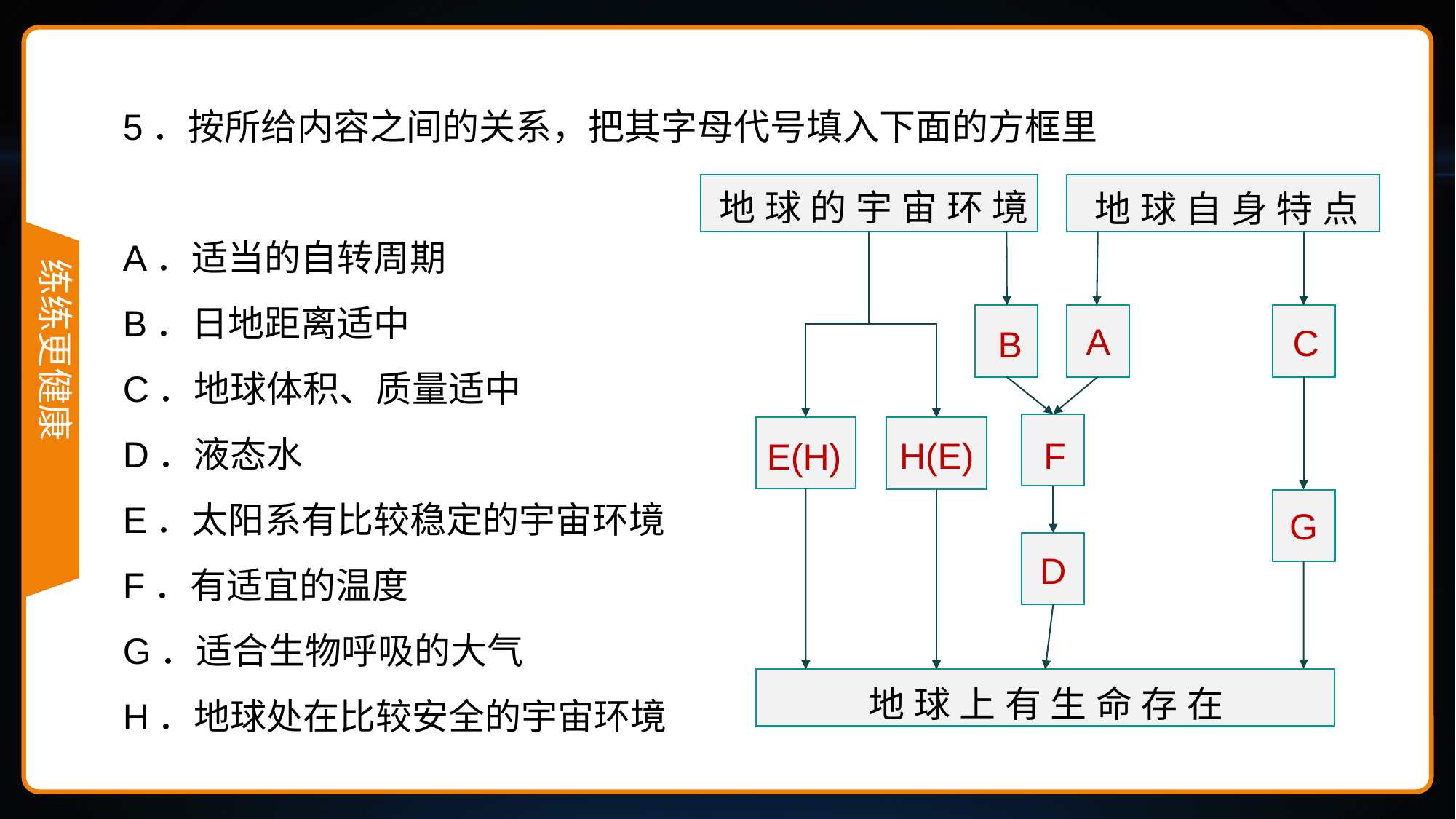

5．按所给内容之间的关系，把其字母代号填入下面的方框里

A．适当的自转周期
B．日地距离适中
C．地球体积、质量适中
D．液态水
E．太阳系有比较稳定的宇宙环境
F．有适宜的温度
G．适合生物呼吸的大气
H．地球处在比较安全的宇宙环境

地球的宇宙环境

地球自身特点

地球上有生命存在

A
C
B

H(E)
F
E(H)

G

D